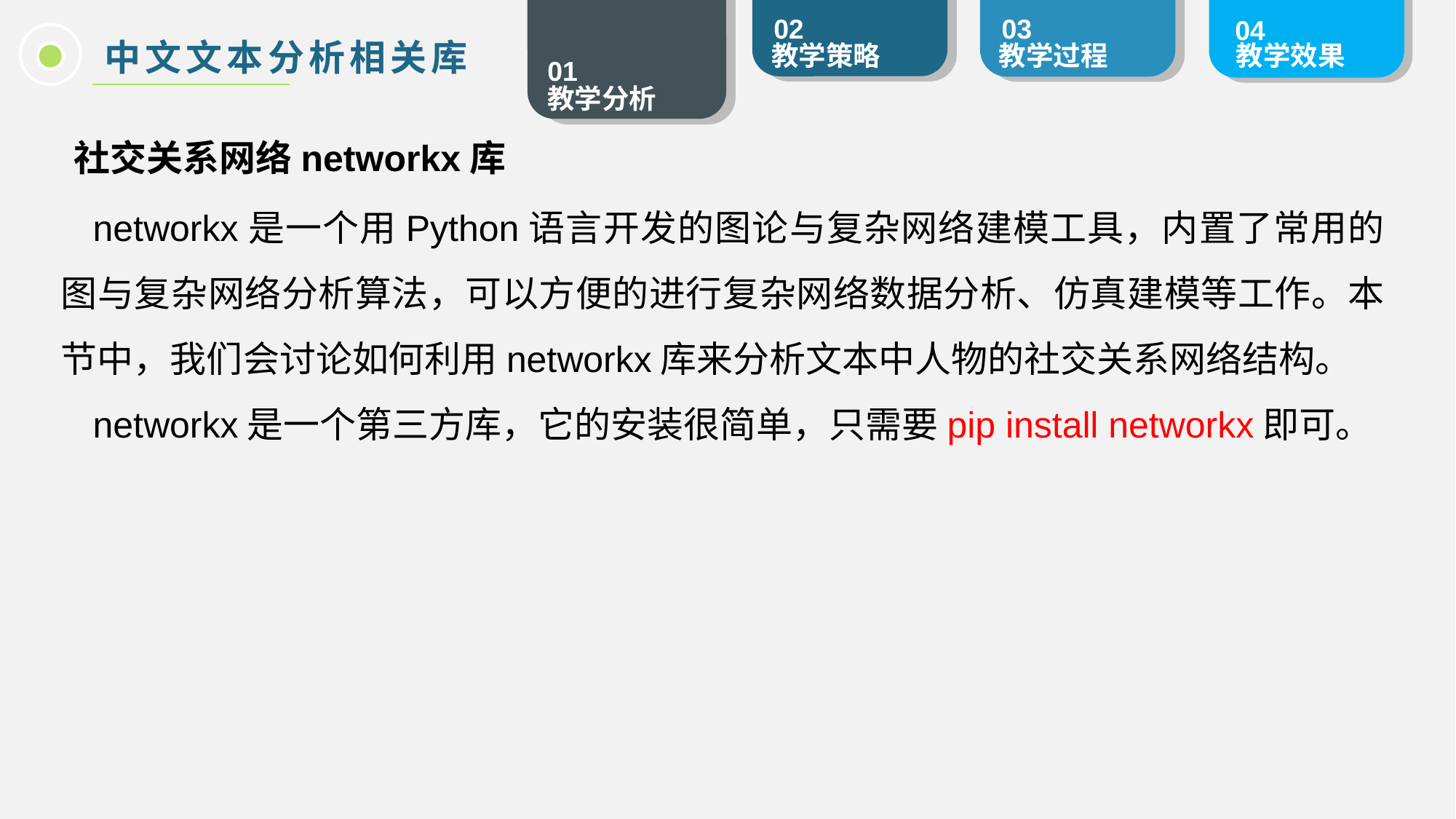

中文文本分析相关库
社交关系网络networkx库
networkx是一个用Python语言开发的图论与复杂网络建模工具，内置了常用的图与复杂网络分析算法，可以方便的进行复杂网络数据分析、仿真建模等工作。本节中，我们会讨论如何利用networkx库来分析文本中人物的社交关系网络结构。
networkx是一个第三方库，它的安装很简单，只需要pip install networkx即可。